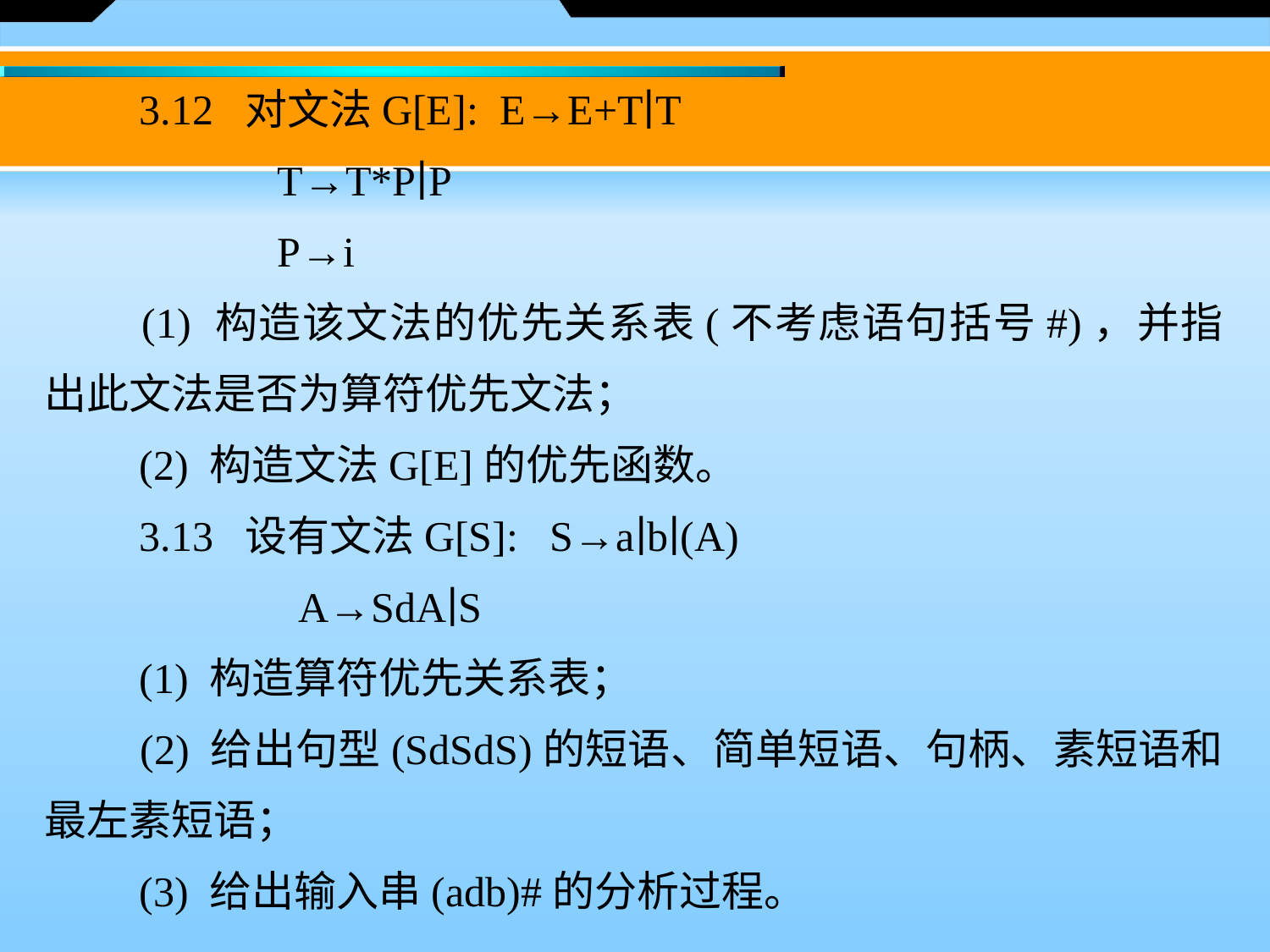

3.12  对文法G[E]:  E→E+T∣T
                      T→T*P∣P
                      P→i
　　(1) 构造该文法的优先关系表(不考虑语句括号#)，并指出此文法是否为算符优先文法；
　　(2) 构造文法G[E]的优先函数。
　　3.13  设有文法G[S]:   S→a∣b∣(A)
		A→SdA∣S
　　(1) 构造算符优先关系表；
　　(2) 给出句型(SdSdS)的短语、简单短语、句柄、素短语和最左素短语；
　　(3) 给出输入串(adb)#的分析过程。